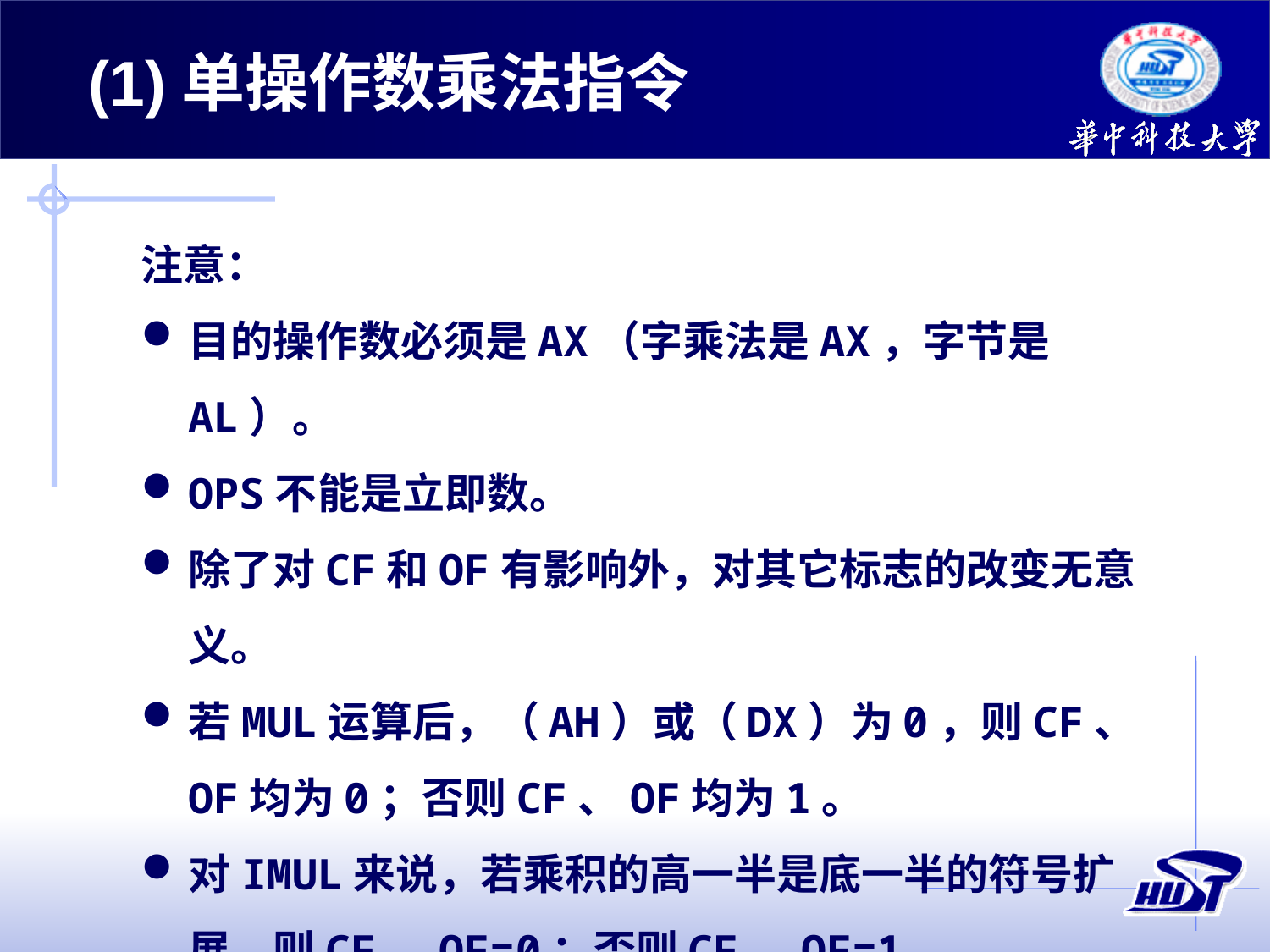

(1)单操作数乘法指令
注意：
目的操作数必须是AX（字乘法是AX，字节是AL）。
OPS不能是立即数。
除了对CF和OF有影响外，对其它标志的改变无意义。
若MUL运算后，（AH）或（DX）为0，则CF、OF均为0；否则CF、OF均为1。
对IMUL来说，若乘积的高一半是底一半的符号扩展，则CF、OF=0；否则CF、OF=1。